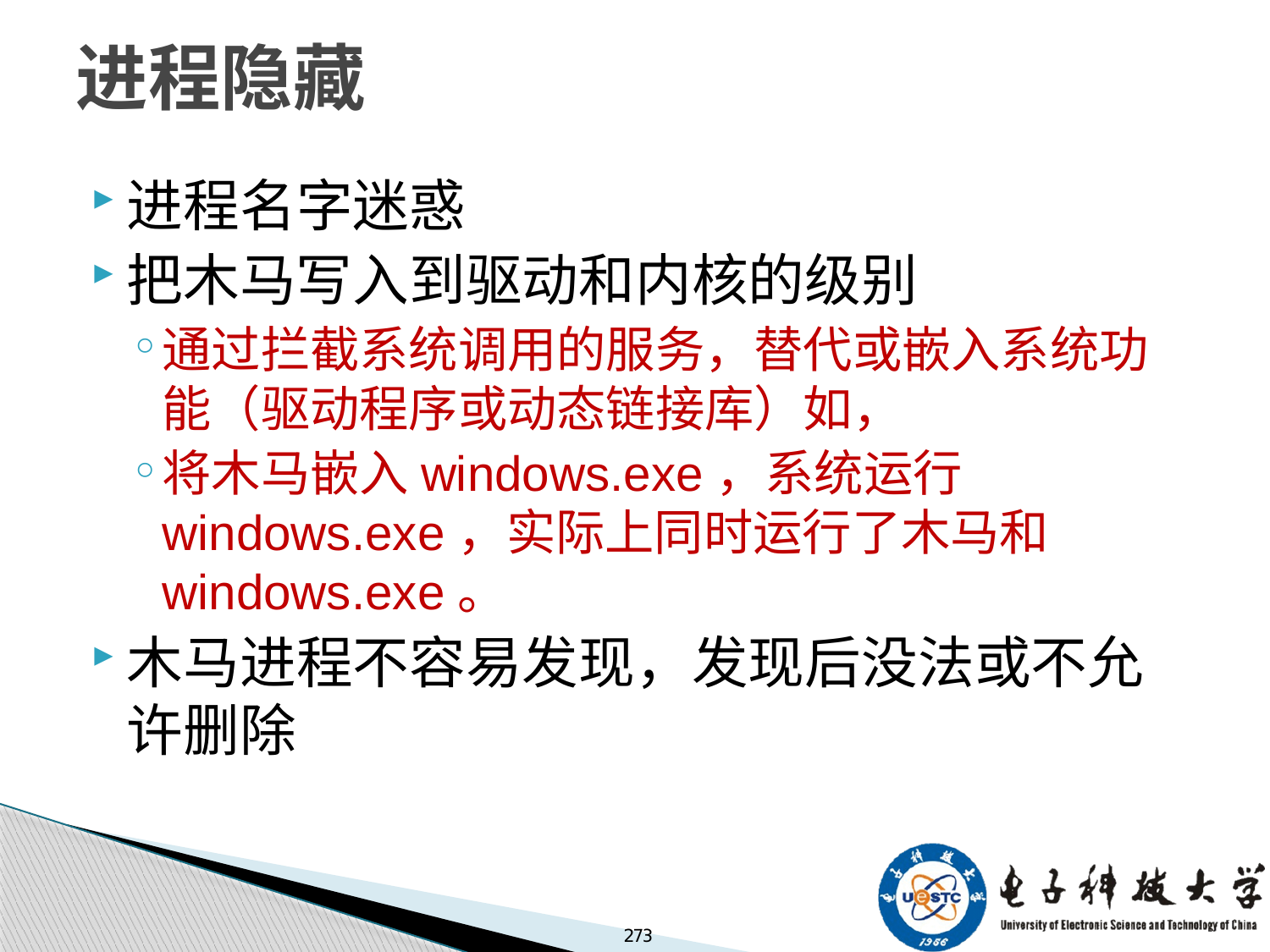

# 进程隐藏
进程名字迷惑
把木马写入到驱动和内核的级别
通过拦截系统调用的服务，替代或嵌入系统功能（驱动程序或动态链接库）如，
将木马嵌入windows.exe，系统运行windows.exe，实际上同时运行了木马和windows.exe。
木马进程不容易发现，发现后没法或不允许删除

273